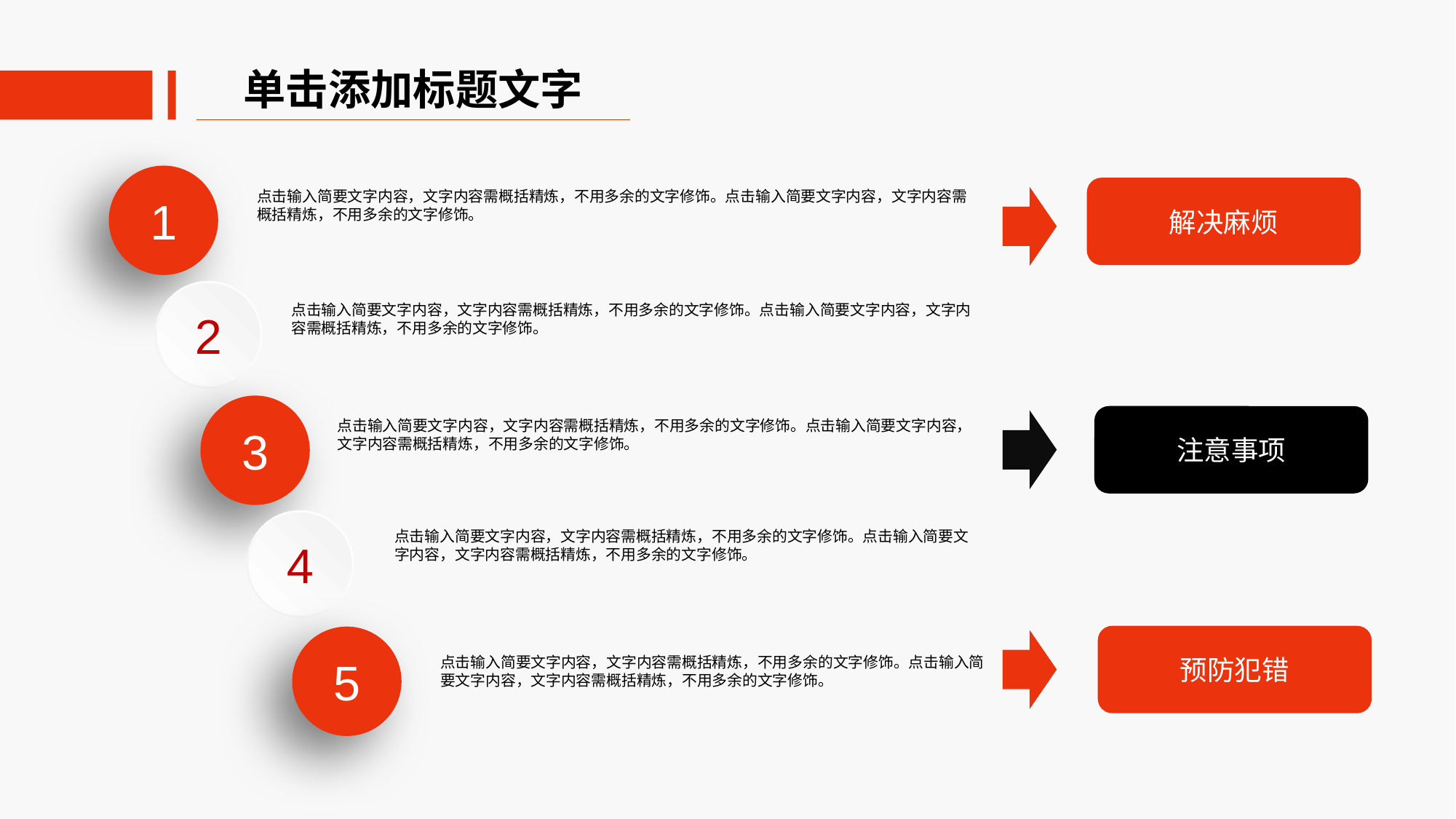

单击添加标题文字

1

解决麻烦
点击输入简要文字内容，文字内容需概括精炼，不用多余的文字修饰。点击输入简要文字内容，文字内容需概括精炼，不用多余的文字修饰。

2
点击输入简要文字内容，文字内容需概括精炼，不用多余的文字修饰。点击输入简要文字内容，文字内容需概括精炼，不用多余的文字修饰。
3

注意事项
点击输入简要文字内容，文字内容需概括精炼，不用多余的文字修饰。点击输入简要文字内容，文字内容需概括精炼，不用多余的文字修饰。

4
点击输入简要文字内容，文字内容需概括精炼，不用多余的文字修饰。点击输入简要文字内容，文字内容需概括精炼，不用多余的文字修饰。

预防犯错
5

点击输入简要文字内容，文字内容需概括精炼，不用多余的文字修饰。点击输入简要文字内容，文字内容需概括精炼，不用多余的文字修饰。